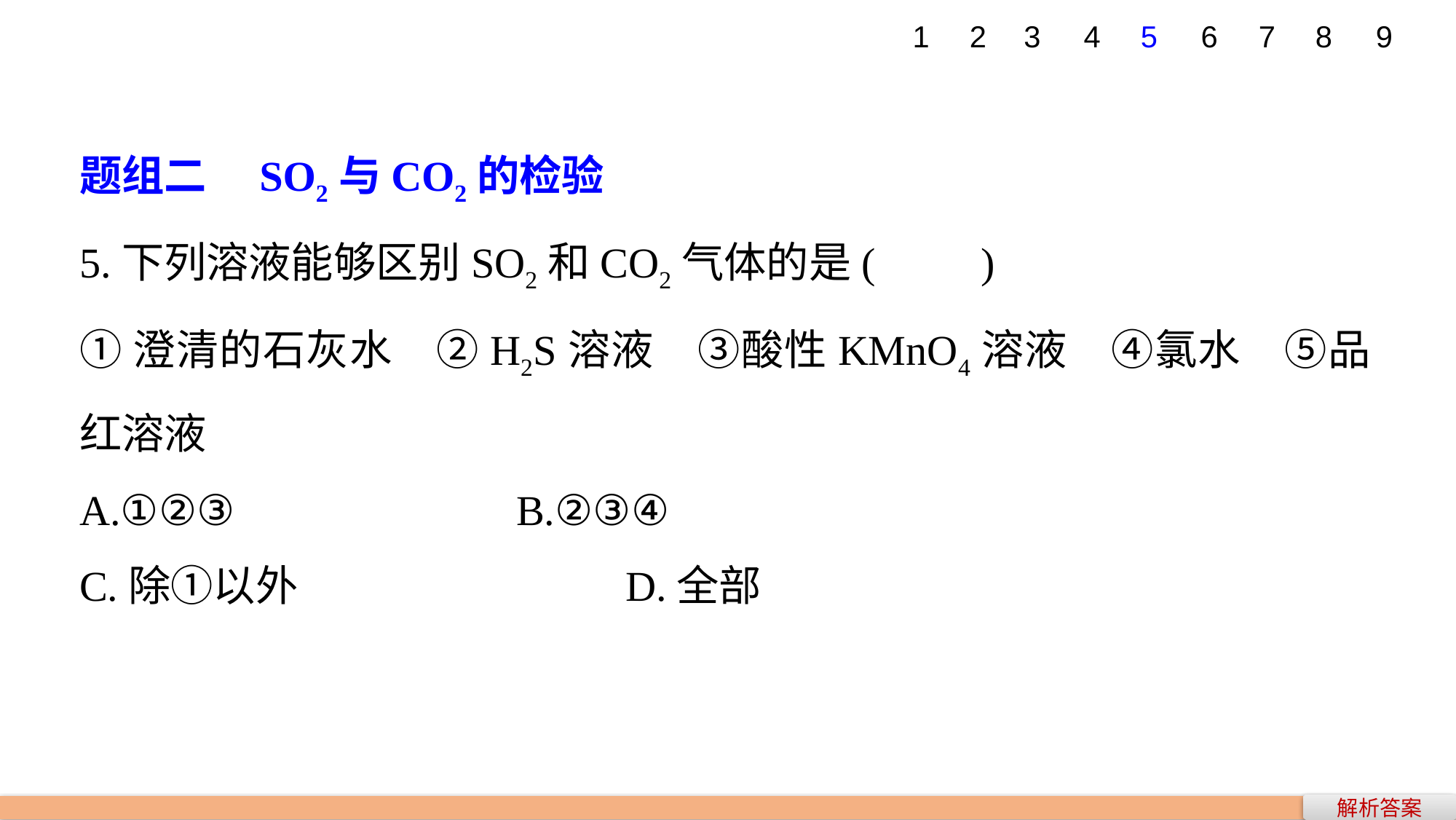

7
8
9
1
2
3
4
5
6
题组二　SO2与CO2的检验
5.下列溶液能够区别SO2和CO2气体的是(　　)
①澄清的石灰水　②H2S溶液　③酸性KMnO4溶液　④氯水　⑤品红溶液
A.①②③  			B.②③④
C.除①以外  			D.全部
解析答案